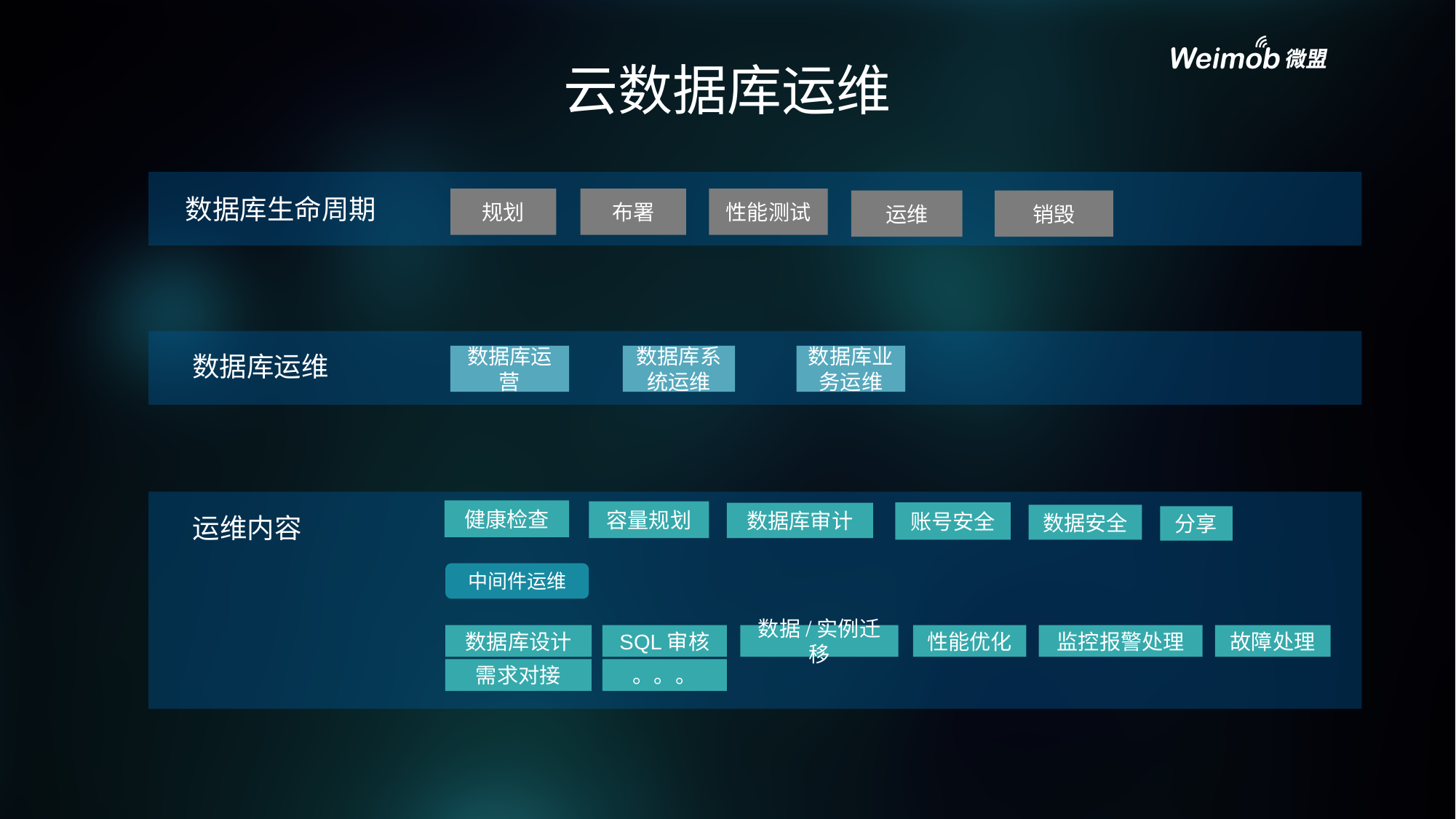

云数据库运维

数据库生命周期
性能测试
规划
布署
运维
销毁

数据库运维
数据库运营
数据库系统运维
数据库业务运维

健康检查
容量规划
账号安全
数据库审计
数据安全
分享
运维内容
中间件运维
故障处理
数据/实例迁移
监控报警处理
数据库设计
SQL审核
性能优化
需求对接
。。。